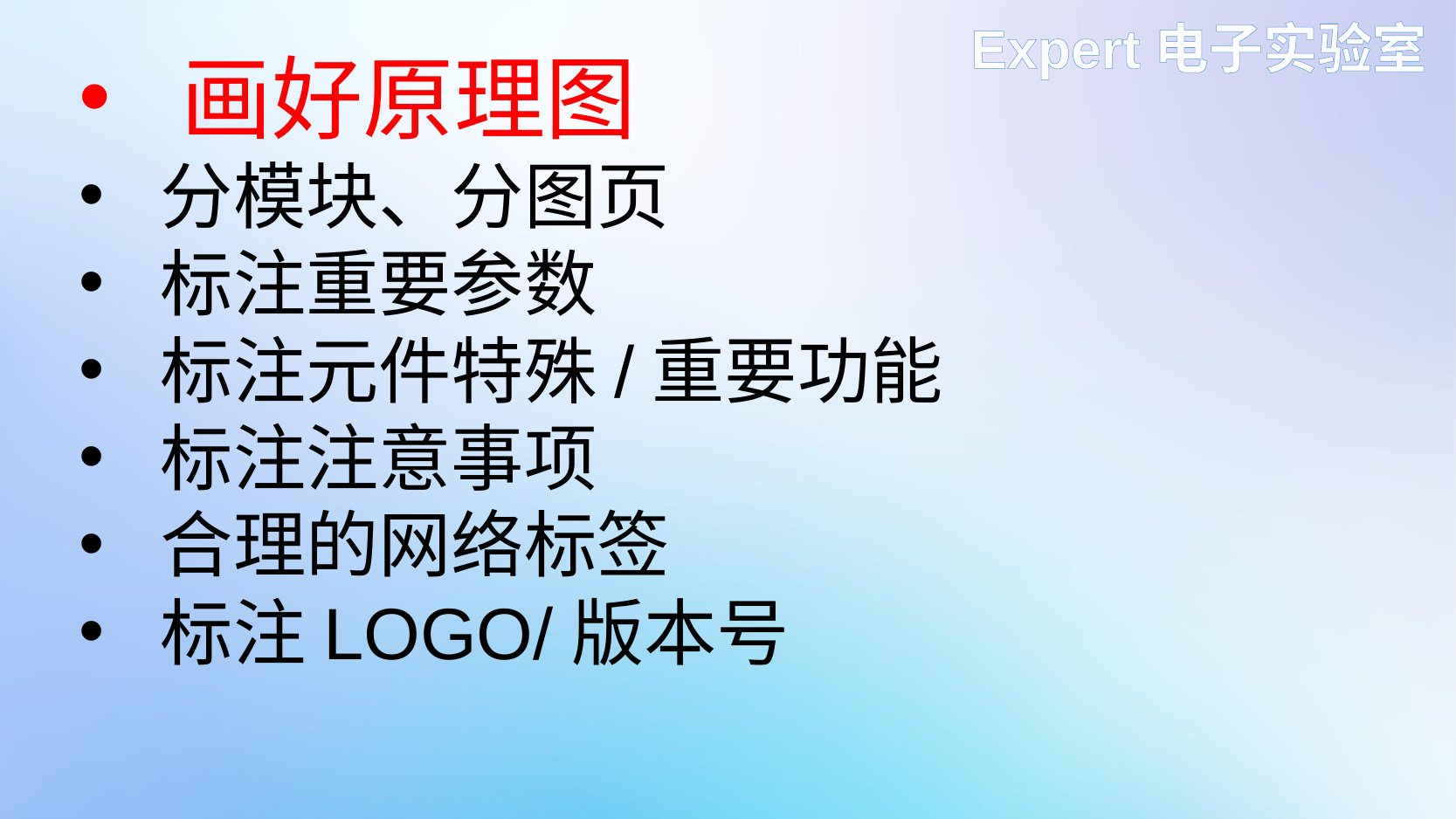

画好原理图
分模块、分图页
标注重要参数
标注元件特殊/重要功能
标注注意事项
合理的网络标签
标注LOGO/版本号